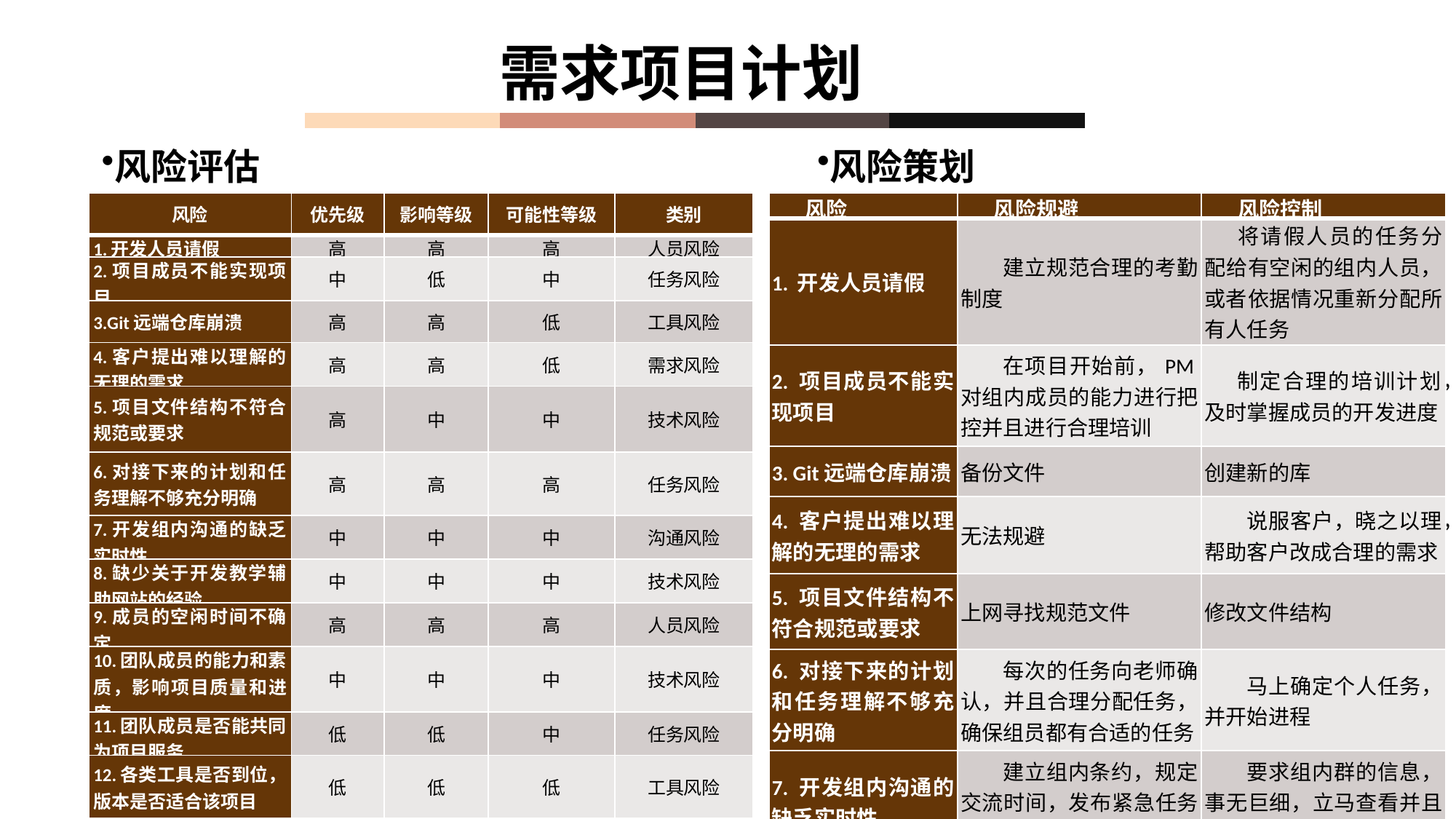

需求项目计划
风险评估
风险策划
| 风险 | 优先级 | 影响等级 | 可能性等级 | 类别 |
| --- | --- | --- | --- | --- |
| 1.开发人员请假 | 高 | 高 | 高 | 人员风险 |
| 2.项目成员不能实现项目 | 中 | 低 | 中 | 任务风险 |
| 3.Git远端仓库崩溃 | 高 | 高 | 低 | 工具风险 |
| 4.客户提出难以理解的无理的需求 | 高 | 高 | 低 | 需求风险 |
| 5.项目文件结构不符合规范或要求 | 高 | 中 | 中 | 技术风险 |
| 6.对接下来的计划和任务理解不够充分明确 | 高 | 高 | 高 | 任务风险 |
| 7.开发组内沟通的缺乏实时性 | 中 | 中 | 中 | 沟通风险 |
| 8.缺少关于开发教学辅助网站的经验 | 中 | 中 | 中 | 技术风险 |
| 9.成员的空闲时间不确定 | 高 | 高 | 高 | 人员风险 |
| 10.团队成员的能力和素质，影响项目质量和进度 | 中 | 中 | 中 | 技术风险 |
| 11.团队成员是否能共同为项目服务 | 低 | 低 | 中 | 任务风险 |
| 12.各类工具是否到位，版本是否适合该项目 | 低 | 低 | 低 | 工具风险 |
| 13.对工具、方法、技术理解的不够 | 高 | 高 | 高 | 技术风险 |
| 14.用户不满意界面原型 | 高 | 高 | 高 | 需求风险 |
| 15.硬件等不稳定而造成数据等丢失 | 高 | 中 | 低 | 工具风险 |
| 风险 | 风险规避 | 风险控制 |
| --- | --- | --- |
| 1. 开发人员请假 | 建立规范合理的考勤制度 | 将请假人员的任务分配给有空闲的组内人员，或者依据情况重新分配所有人任务 |
| 2. 项目成员不能实现项目 | 在项目开始前，PM对组内成员的能力进行把控并且进行合理培训 | 制定合理的培训计划，及时掌握成员的开发进度 |
| 3. Git远端仓库崩溃 | 备份文件 | 创建新的库 |
| 4. 客户提出难以理解的无理的需求 | 无法规避 | 说服客户，晓之以理，帮助客户改成合理的需求 |
| 5. 项目文件结构不符合规范或要求 | 上网寻找规范文件 | 修改文件结构 |
| 6. 对接下来的计划和任务理解不够充分明确 | 每次的任务向老师确认，并且合理分配任务，确保组员都有合适的任务 | 马上确定个人任务，并开始进程 |
| 7. 开发组内沟通的缺乏实时性 | 建立组内条约，规定交流时间，发布紧急任务时记得@全部人员 | 要求组内群的信息，事无巨细，立马查看并且回复 |
| 8. 缺少关于开发教学辅助网站的经验 | 向有关经验的开发者进行访谈，并且学习 | 向有经验者学习 |